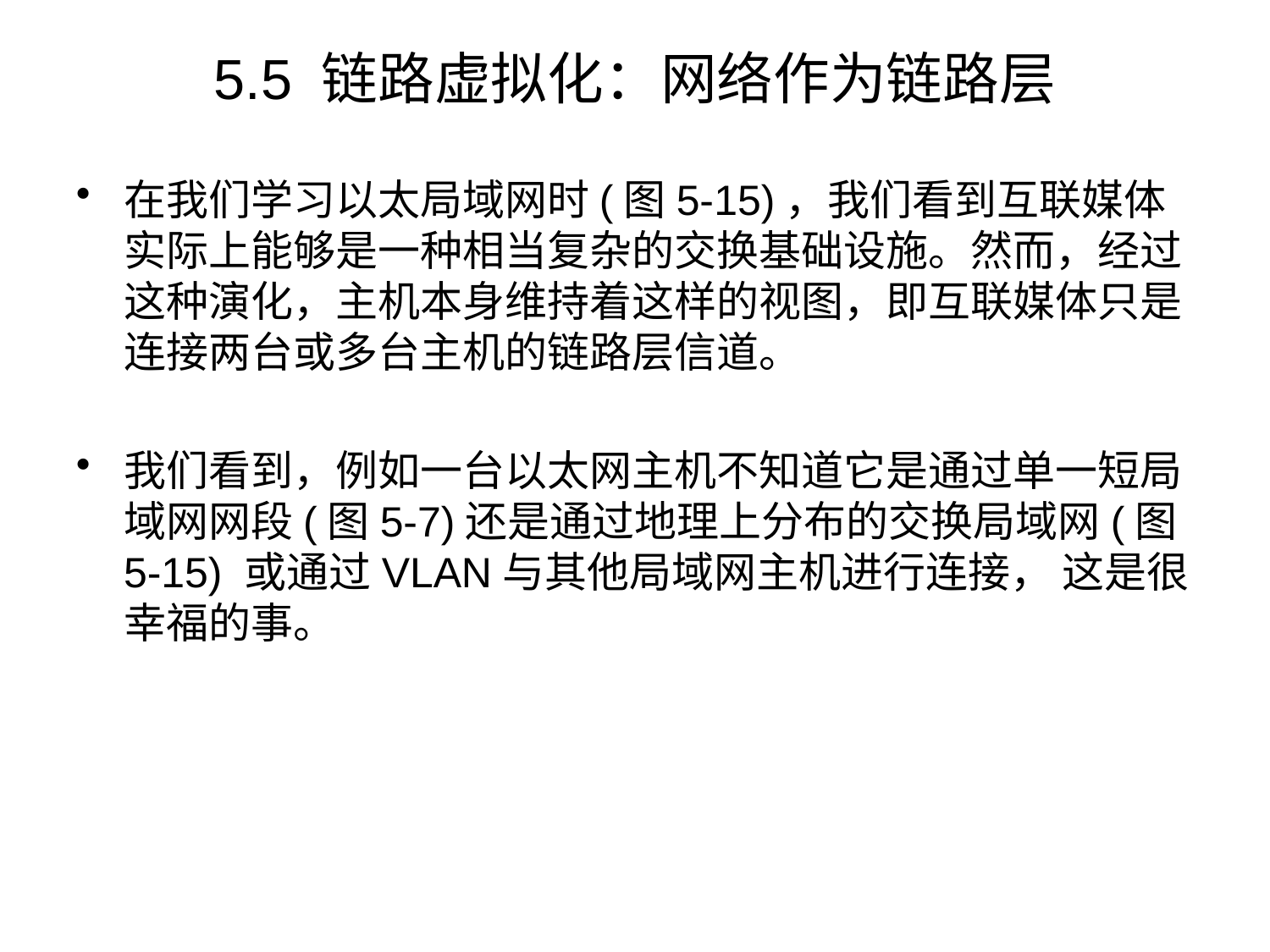

# 5.5 链路虚拟化：网络作为链路层
在我们学习以太局域网时(图5-15)，我们看到互联媒体实际上能够是一种相当复杂的交换基础设施。然而，经过这种演化，主机本身维持着这样的视图，即互联媒体只是连接两台或多台主机的链路层信道。

我们看到，例如一台以太网主机不知道它是通过单一短局域网网段(图5-7)还是通过地理上分布的交换局域网(图5-15) 或通过VLAN与其他局域网主机进行连接， 这是很幸福的事。